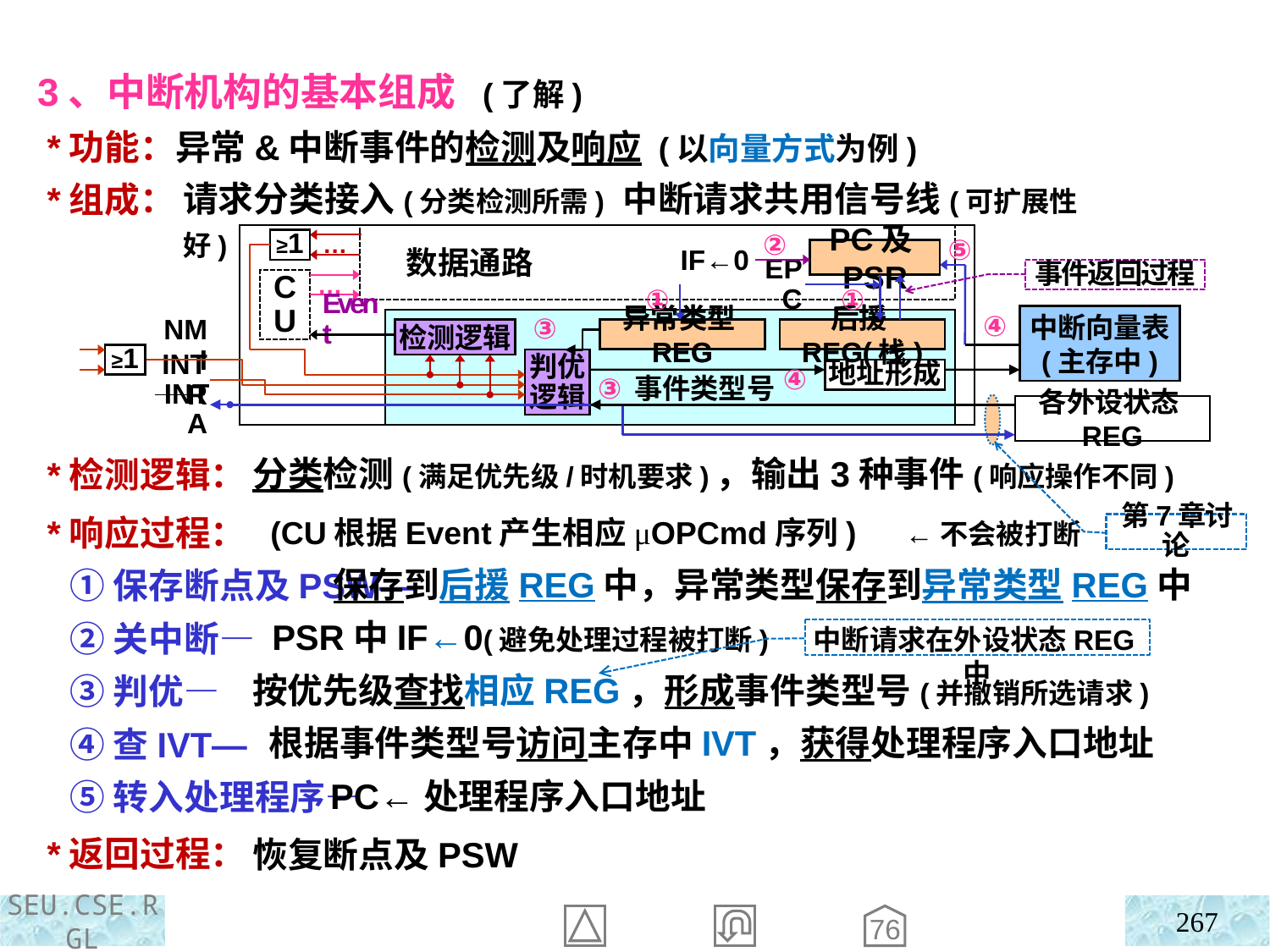

3、中断机构的基本组成  (了解)
 *功能：异常&中断事件的检测及响应 (以向量方式为例)
 *组成：

 *检测逻辑：
 *响应过程：
    ①保存断点及PSW—
    ②关中断—
    ③判优—
    ④查IVT—
    ⑤转入处理程序—
 *返回过程：
请求分类接入(分类检测所需) 中断请求共用信号线(可扩展性好)

     数据通路
≥1
…
PC及PSR
CU
…
中断向量表
(主存中)

检测逻辑
异常类型REG
后援REG(栈)
NMI
≥1
判优逻辑
地址形成
INTR
各外设状态REG
②
IF←0
⑤
事件返回过程
EPC
①
①
异常类型REG
后援REG(栈)
Event
④
④
③
③
事件类型号
INTA

分类检测(满足优先级/时机要求)，输出3种事件(响应操作不同)
  (CU根据Event产生相应μOPCmd序列)     ←不会被打断
         保存到后援REG中，异常类型保存到异常类型REG中
  PSR中IF←0(避免处理过程被打断)
按优先级查找相应REG，形成事件类型号(并撤销所选请求)
 根据事件类型号访问主存中IVT，获得处理程序入口地址
        PC←处理程序入口地址
恢复断点及PSW
第7章讨论
中断请求在外设状态REG中
267

76